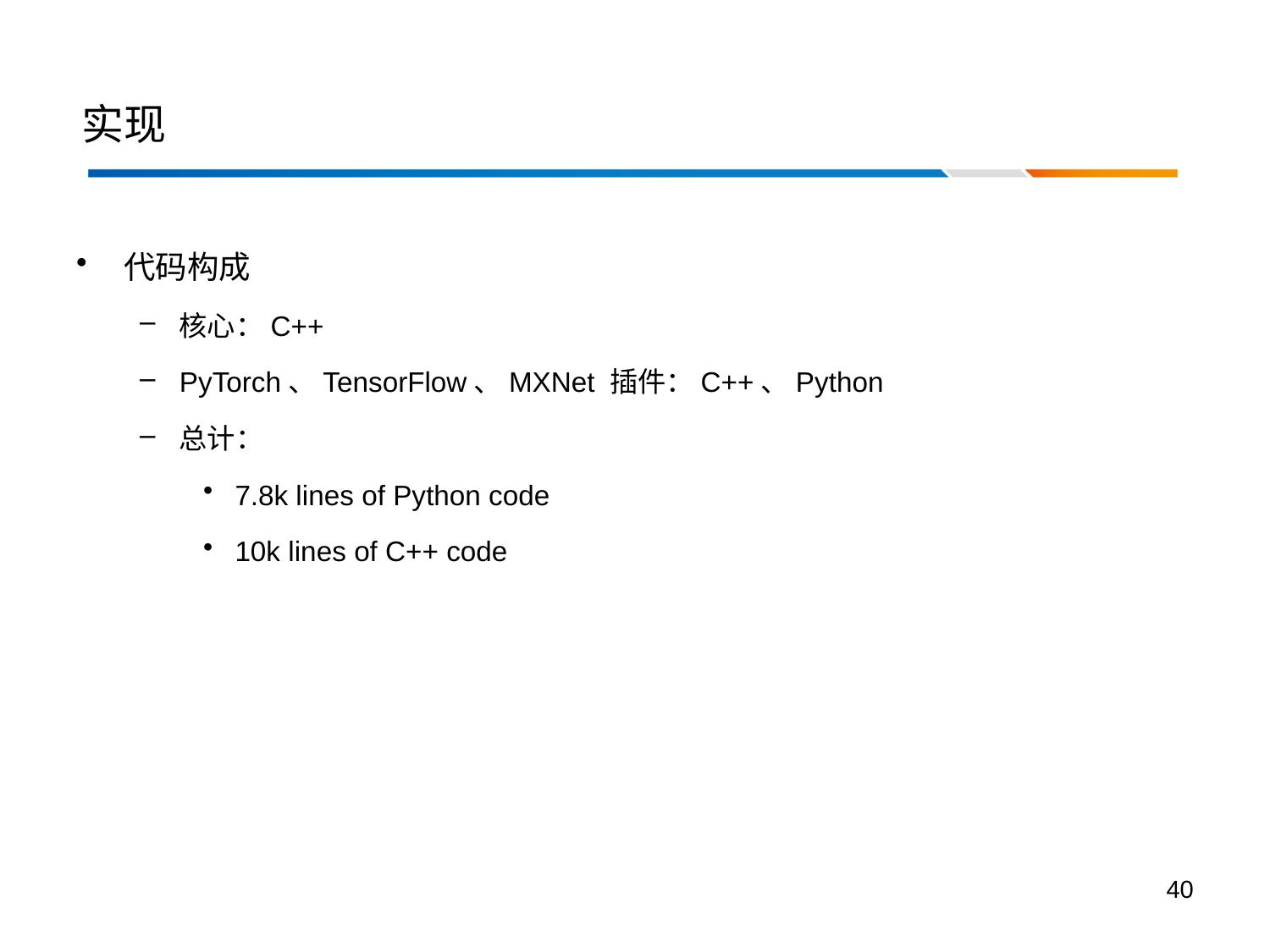

# 实现
代码构成
核心：C++
PyTorch、TensorFlow、MXNet 插件：C++、Python
总计：
7.8k lines of Python code
10k lines of C++ code
40